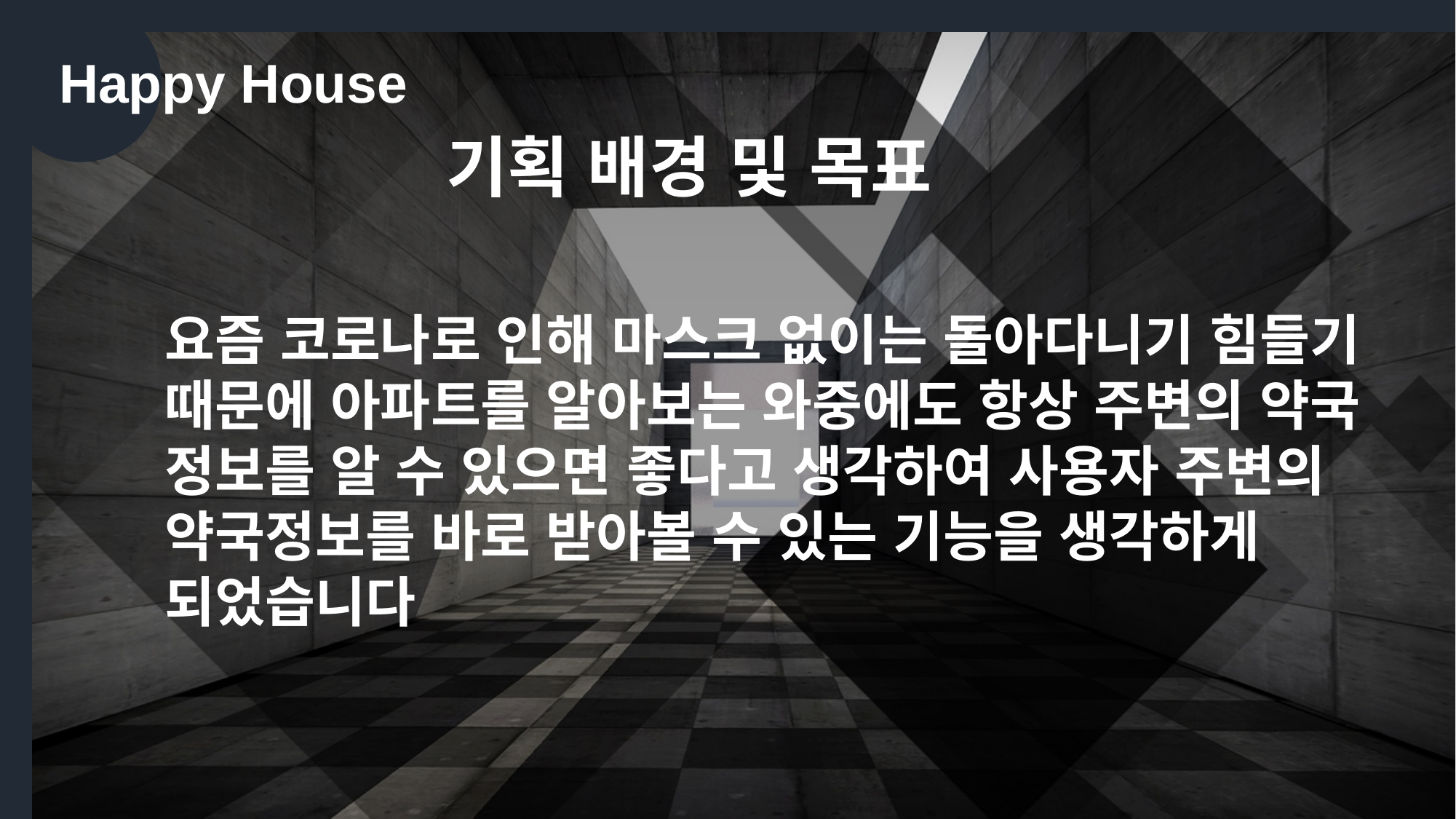

Happy House
기획 배경 및 목표
요즘 코로나로 인해 마스크 없이는 돌아다니기 힘들기
때문에 아파트를 알아보는 와중에도 항상 주변의 약국
정보를 알 수 있으면 좋다고 생각하여 사용자 주변의
약국정보를 바로 받아볼 수 있는 기능을 생각하게
되었습니다